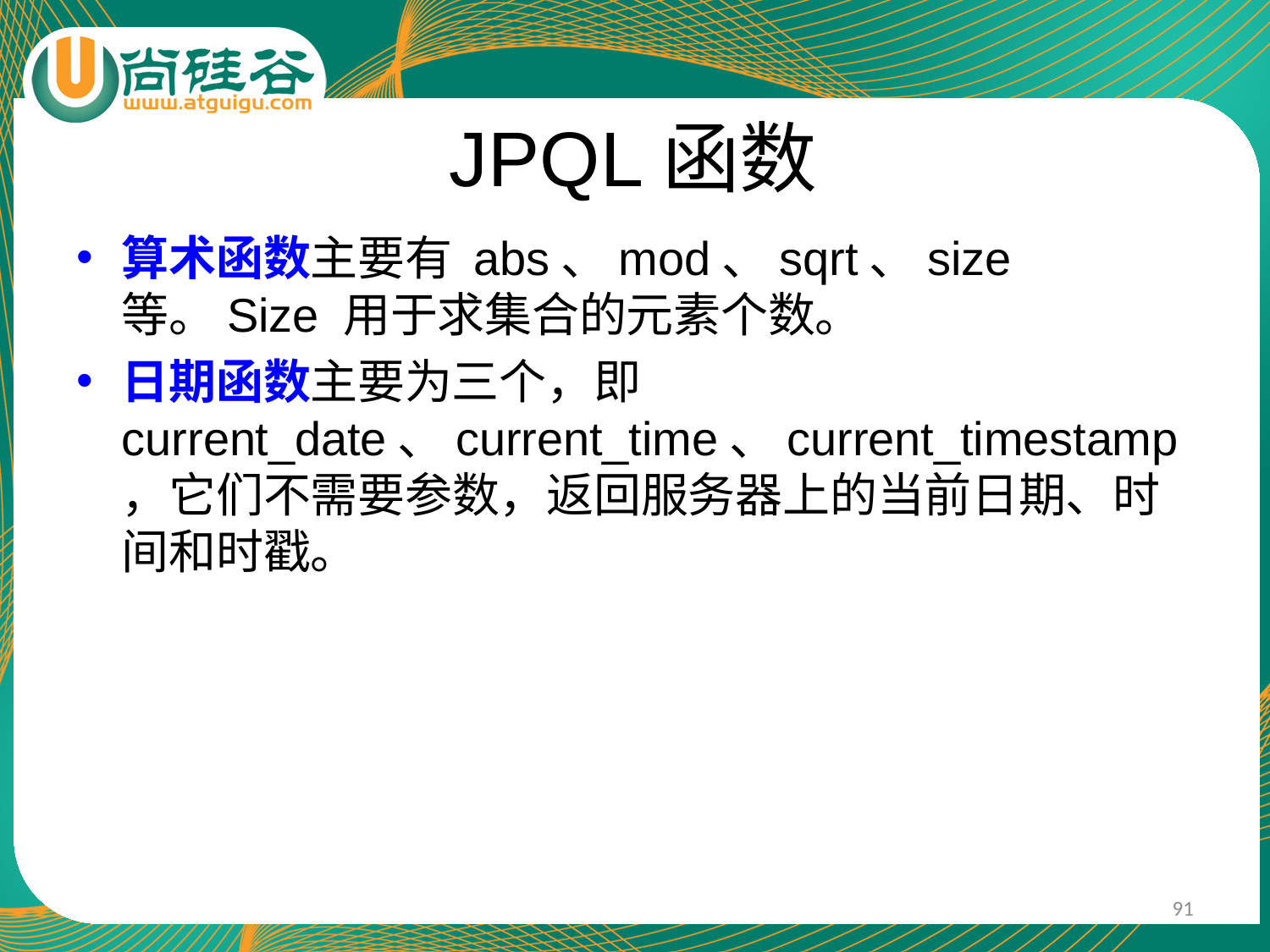

# JPQL函数
算术函数主要有 abs、mod、sqrt、size 等。Size 用于求集合的元素个数。
日期函数主要为三个，即 current_date、current_time、current_timestamp，它们不需要参数，返回服务器上的当前日期、时间和时戳。
91